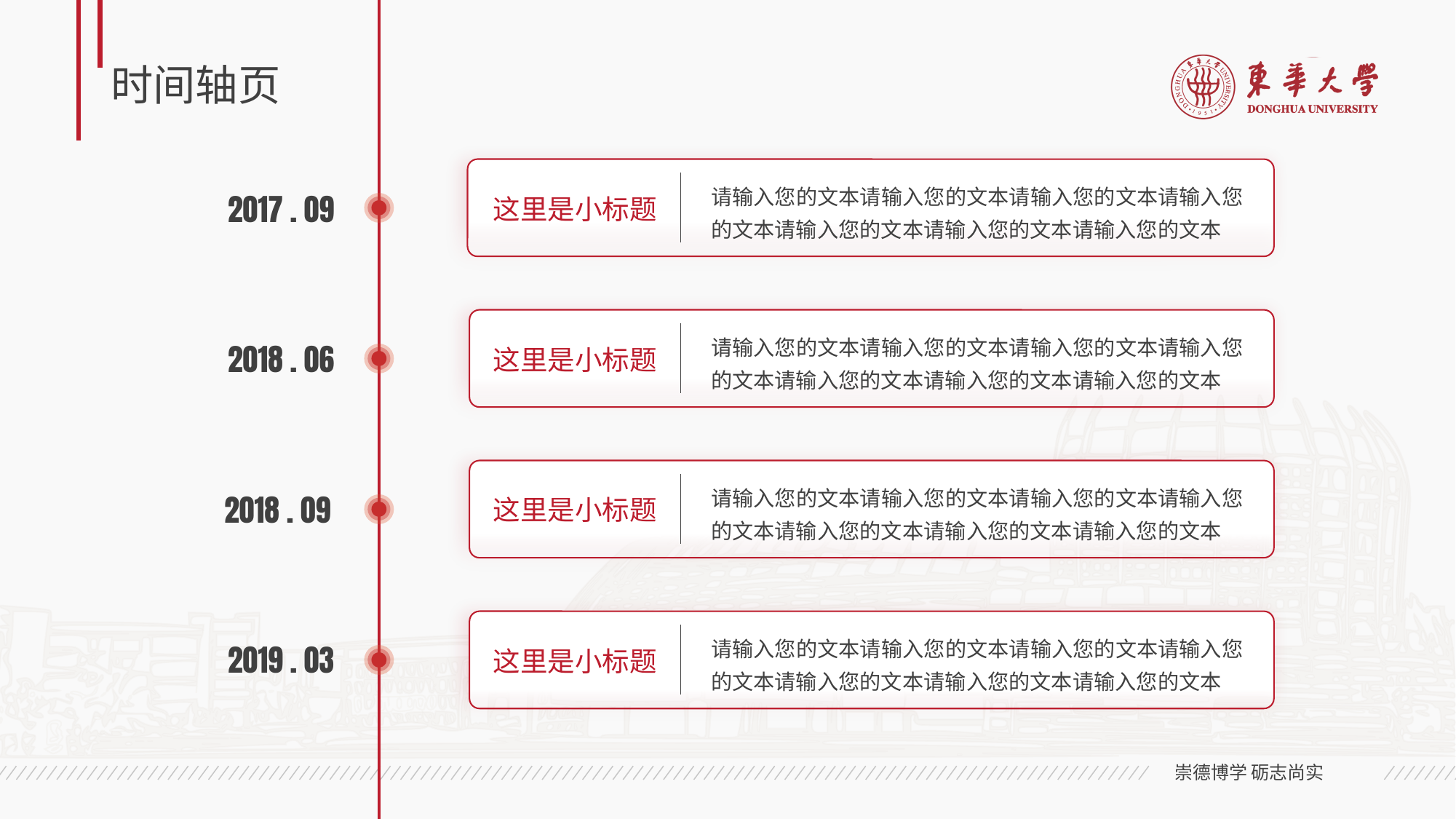

# 时间轴页

请输入您的文本请输入您的文本请输入您的文本请输入您的文本请输入您的文本请输入您的文本请输入您的文本
2017 . 09
这里是小标题

请输入您的文本请输入您的文本请输入您的文本请输入您的文本请输入您的文本请输入您的文本请输入您的文本
2018 . 06
这里是小标题

请输入您的文本请输入您的文本请输入您的文本请输入您的文本请输入您的文本请输入您的文本请输入您的文本
2018 . 09
这里是小标题

请输入您的文本请输入您的文本请输入您的文本请输入您的文本请输入您的文本请输入您的文本请输入您的文本
2019 . 03
这里是小标题